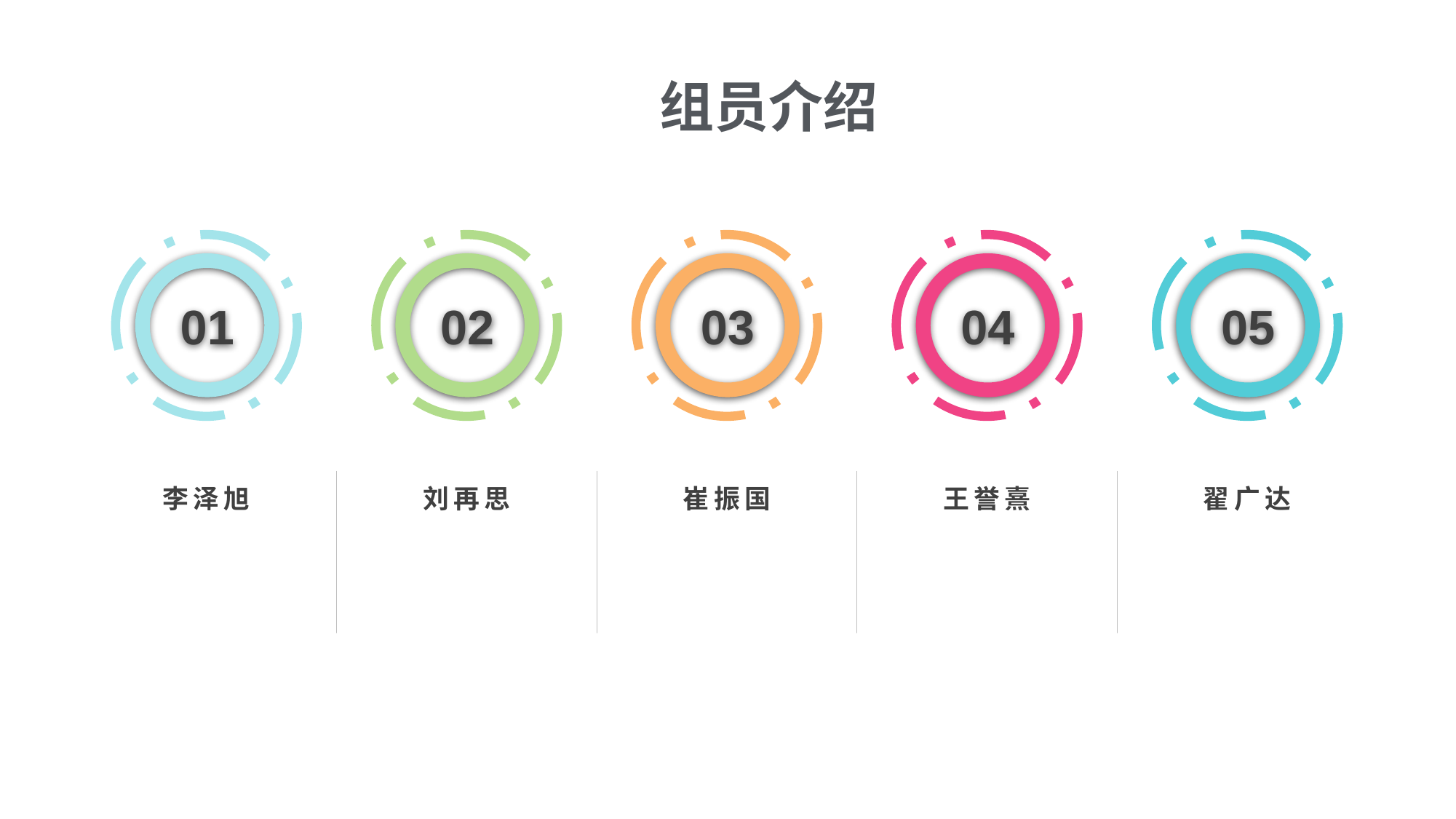

组员介绍

01
02
03
04
05
李泽旭
刘再思
崔振国
王誉熹
翟广达